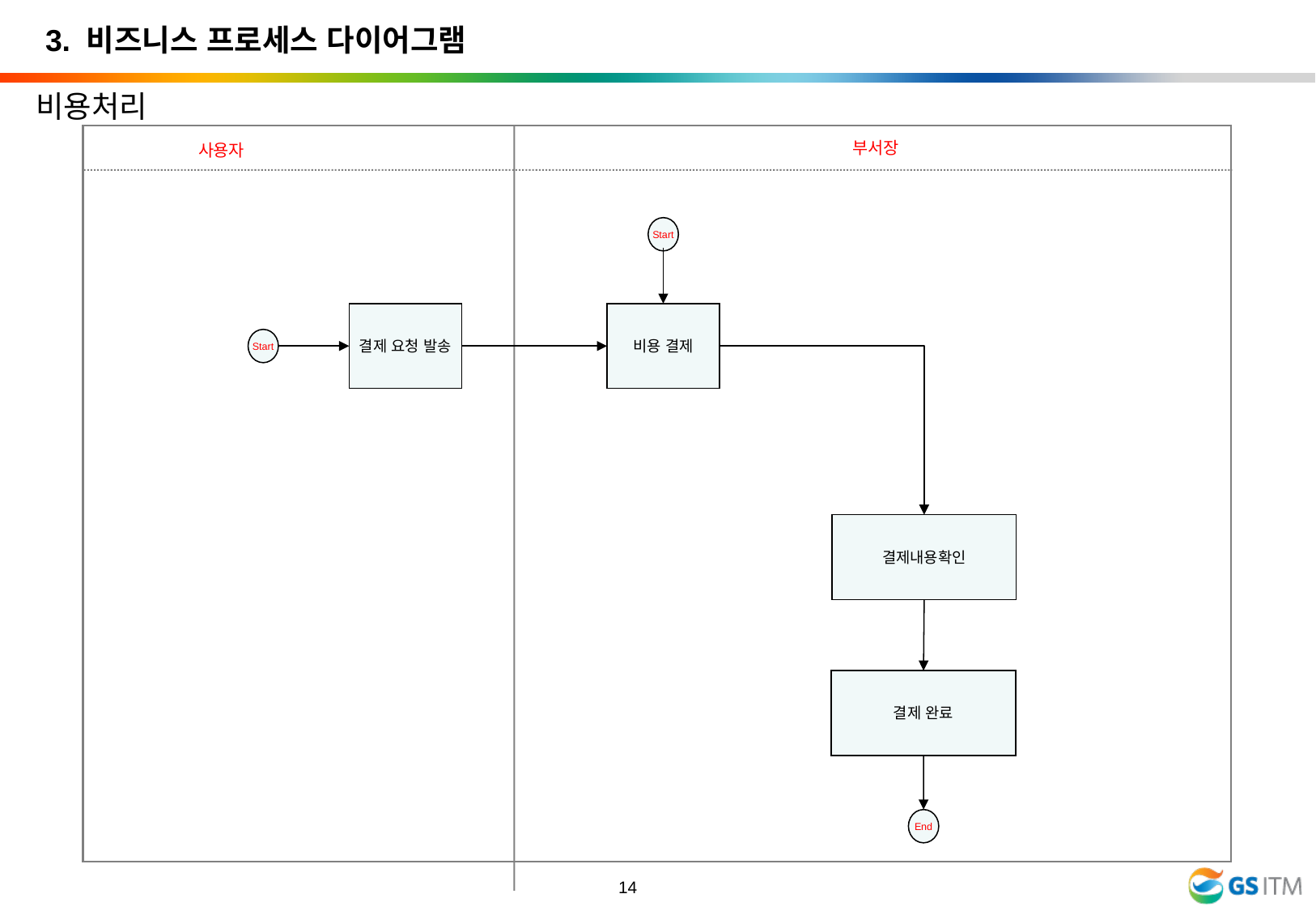

3. 비즈니스 프로세스 다이어그램
비용처리

부서장
사용자

Start
결제 요청 발송
비용 결제
Start
결제내용확인
결제 완료
End